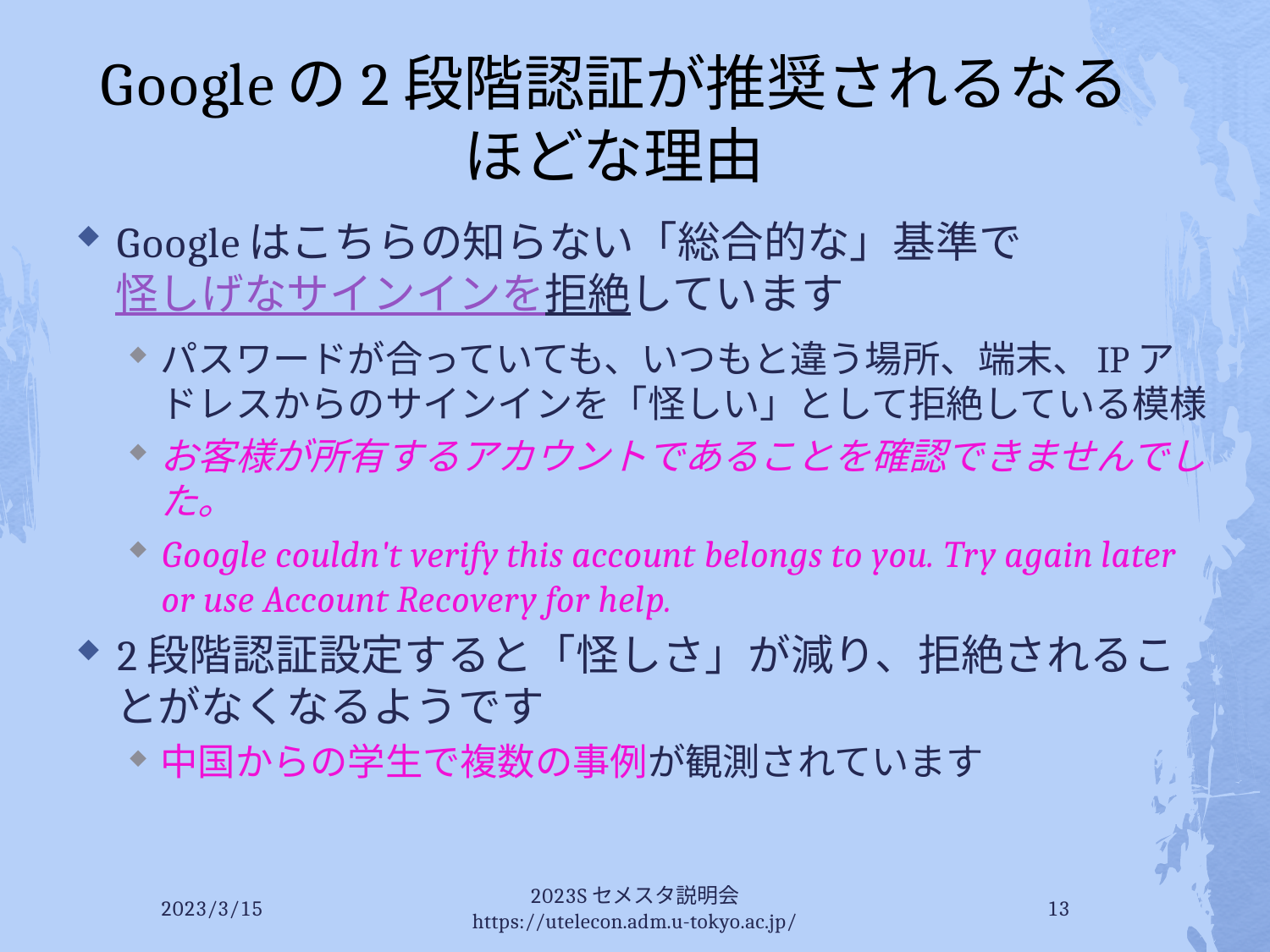

# Googleの2段階認証が推奨されるなるほどな理由
Googleはこちらの知らない「総合的な」基準で怪しげなサインインを拒絶しています
パスワードが合っていても、いつもと違う場所、端末、IPアドレスからのサインインを「怪しい」として拒絶している模様
お客様が所有するアカウントであることを確認できませんでした。
Google couldn't verify this account belongs to you. Try again later or use Account Recovery for help.
2段階認証設定すると「怪しさ」が減り、拒絶されることがなくなるようです
中国からの学生で複数の事例が観測されています
2023/3/15
2023Sセメスタ説明会 https://utelecon.adm.u-tokyo.ac.jp/
13